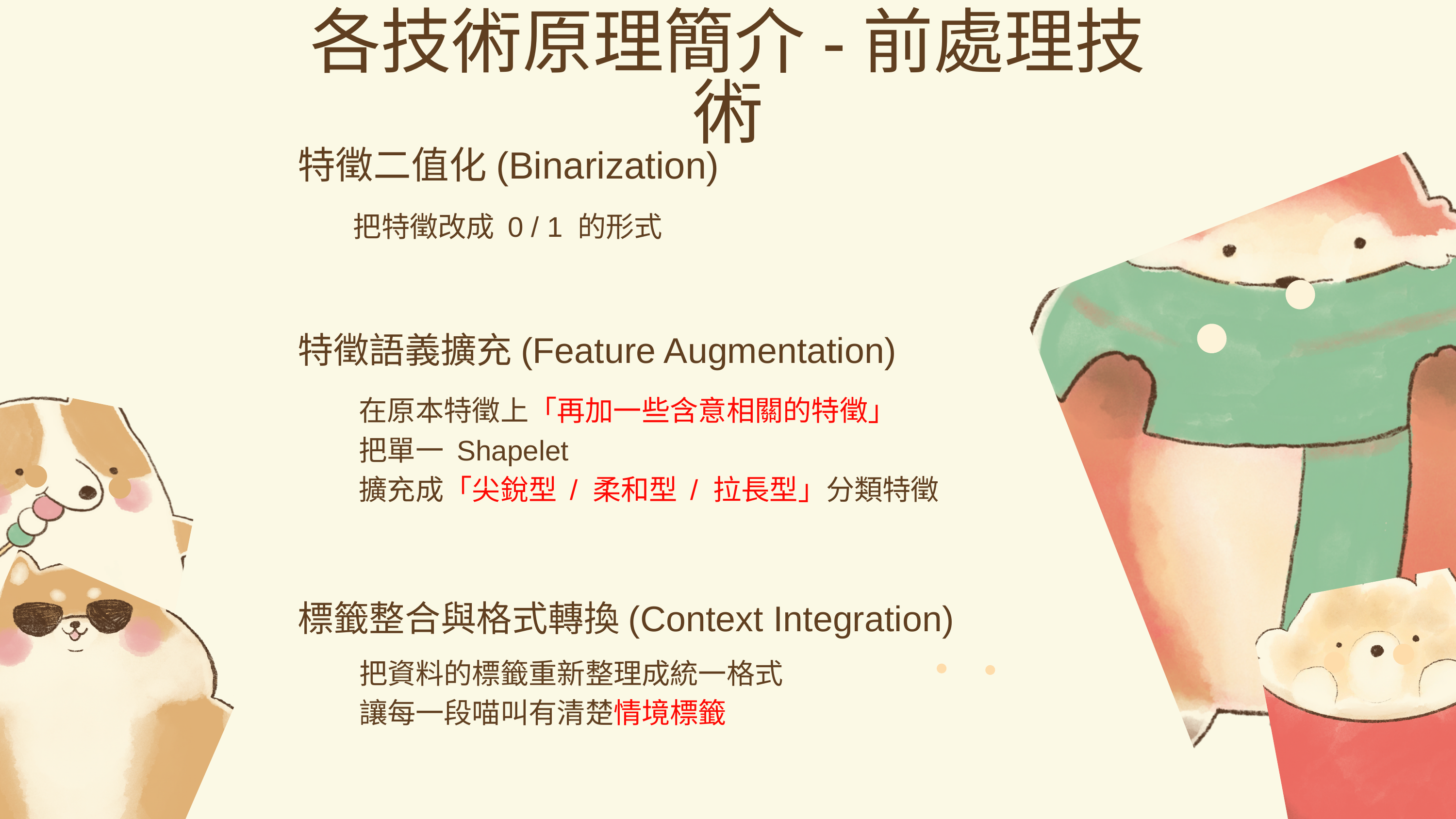

各技術原理簡介-前處理技術
特徵二值化(Binarization)

特徵語義擴充(Feature Augmentation)

標籤整合與格式轉換(Context Integration)

把特徵改成 0 / 1 的形式

在原本特徵上「再加一些含意相關的特徵」
把單一 Shapelet
擴充成「尖銳型 / 柔和型 / 拉長型」分類特徵

把資料的標籤重新整理成統一格式
讓每一段喵叫有清楚情境標籤

13